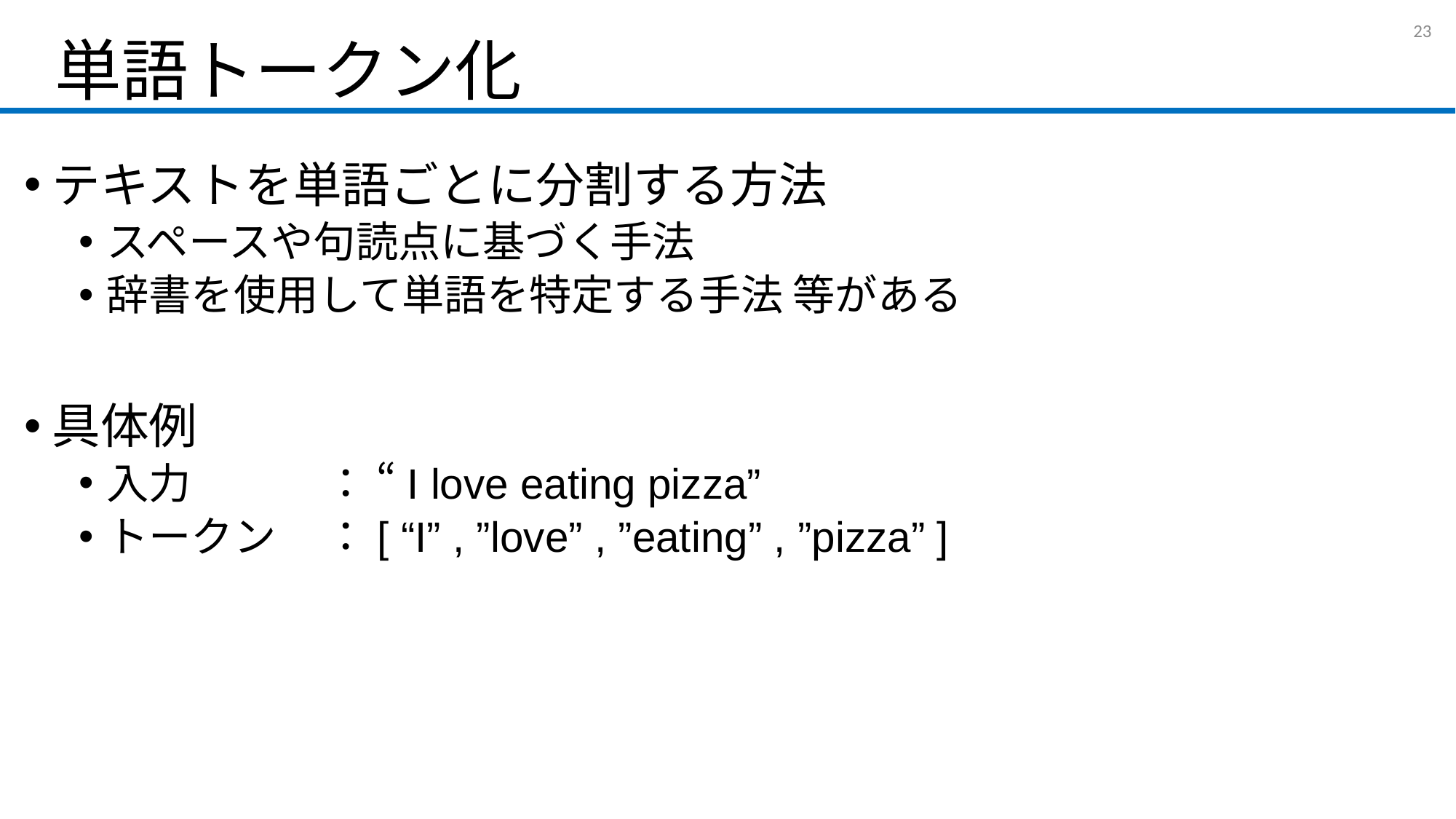

# 単語トークン化
23
テキストを単語ごとに分割する方法
スペースや句読点に基づく手法
辞書を使用して単語を特定する手法 等がある

具体例
入力		： “I love eating pizza”
トークン	：[ “I” , ”love” , ”eating” , ”pizza” ]